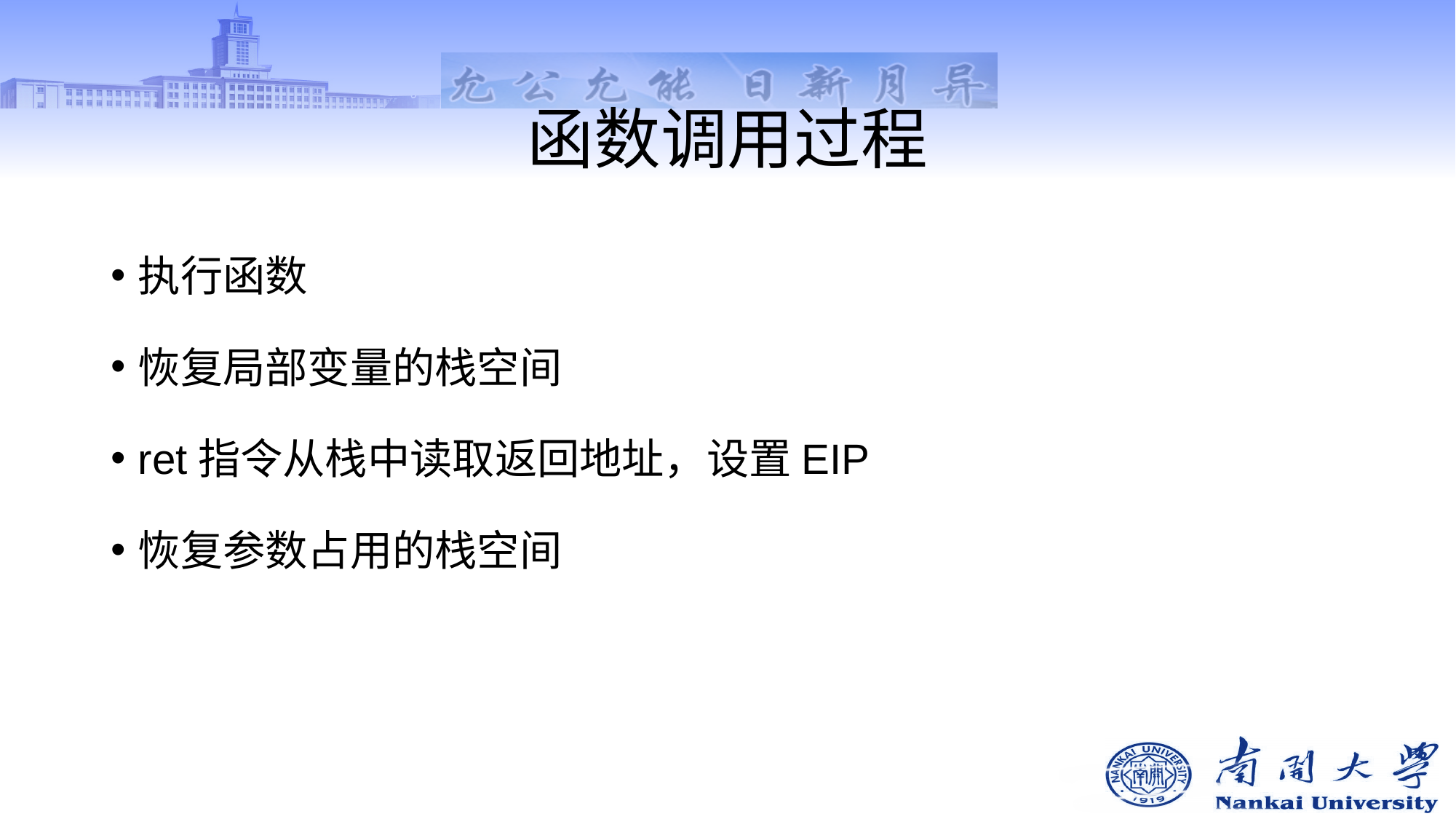

# 函数调用过程
执行函数
恢复局部变量的栈空间
ret指令从栈中读取返回地址，设置EIP
恢复参数占用的栈空间